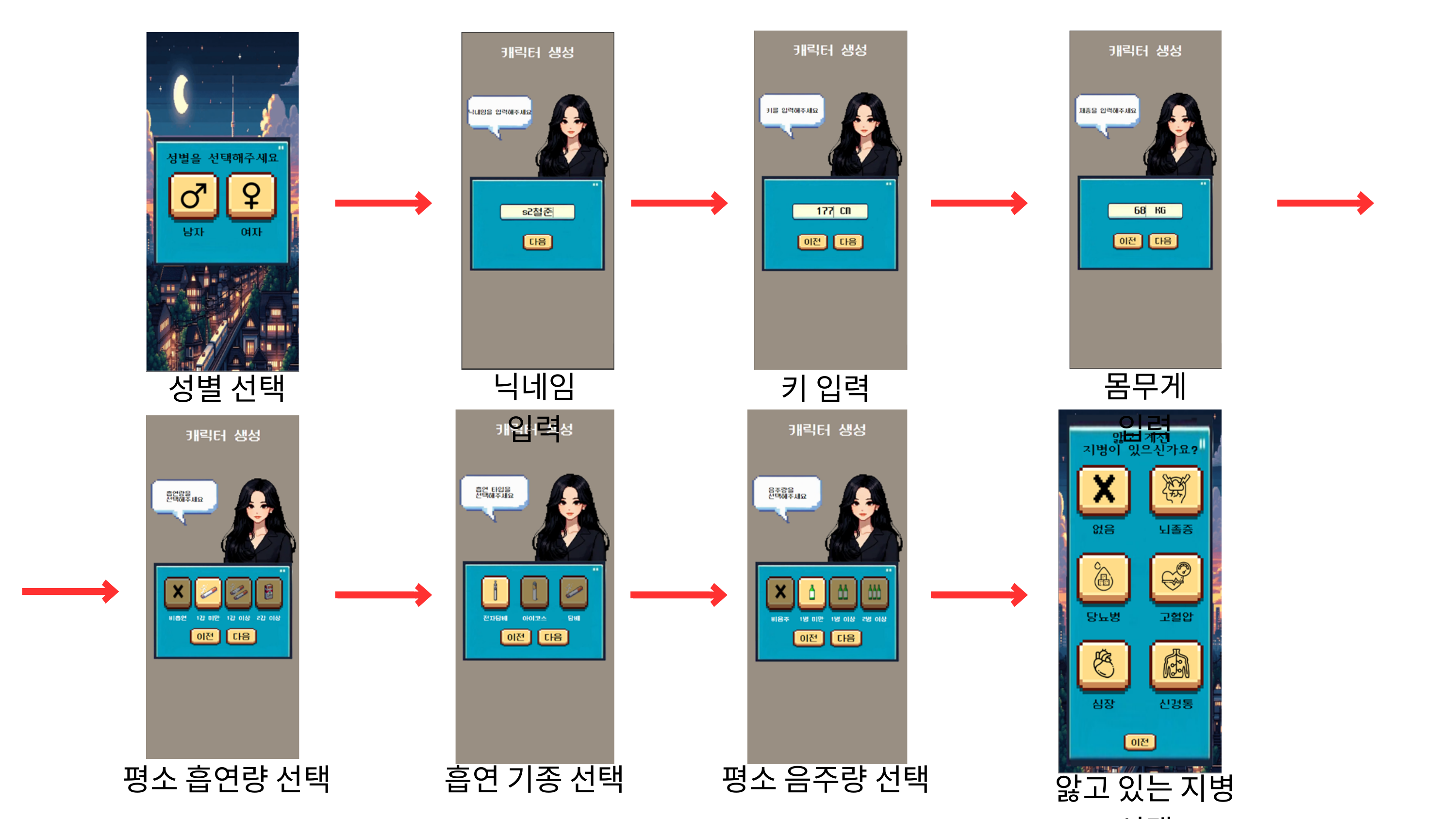

몸무게 입력
닉네임 입력
성별 선택
키 입력

평소 흡연량 선택
흡연 기종 선택
평소 음주량 선택
앓고 있는 지병 선택